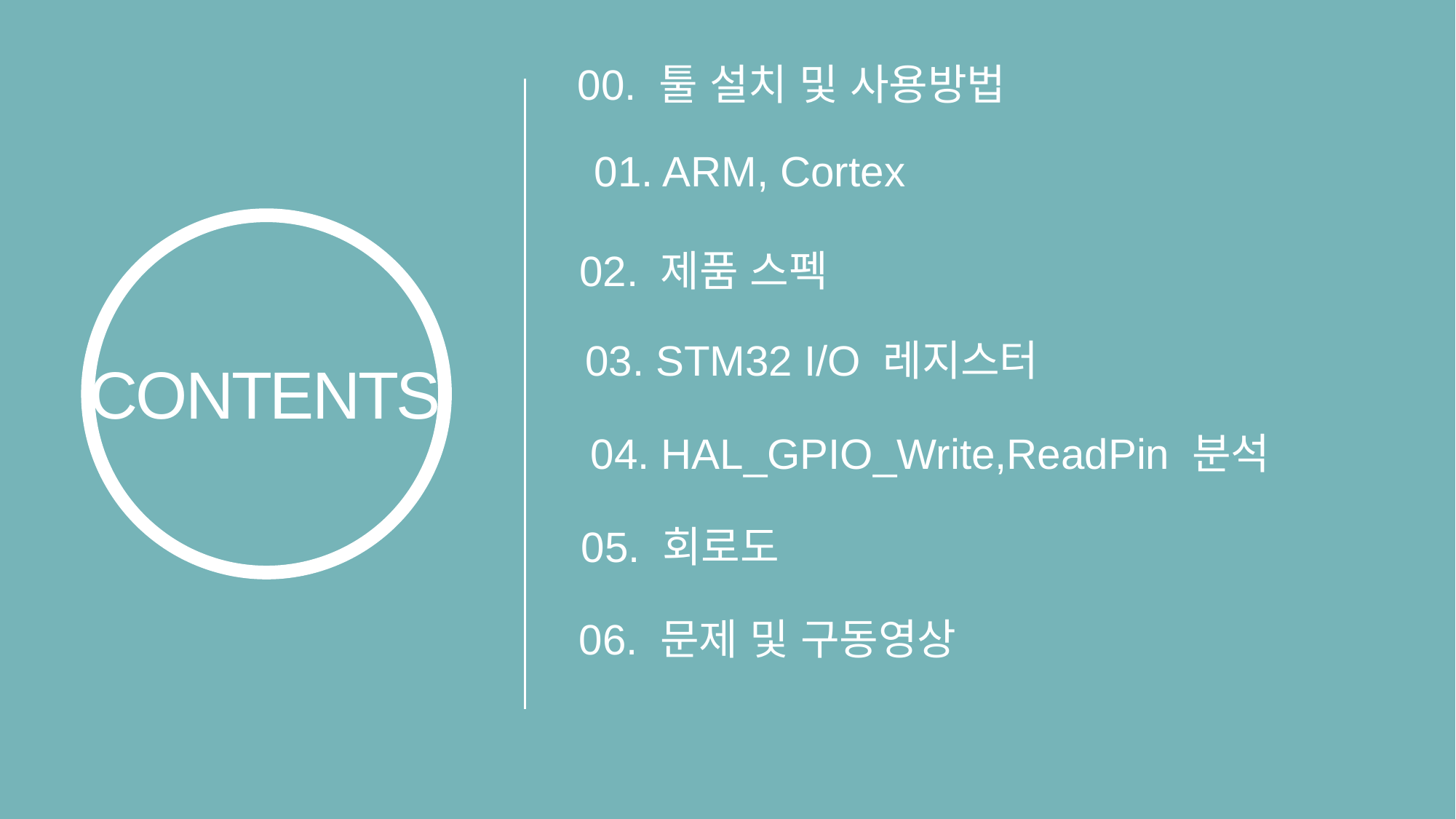

00. 툴 설치 및 사용방법

01. ARM, Cortex

CONTENTS
02. 제품 스펙

03. STM32 I/O 레지스터

04. HAL_GPIO_Write,ReadPin 분석

05. 회로도

06. 문제 및 구동영상